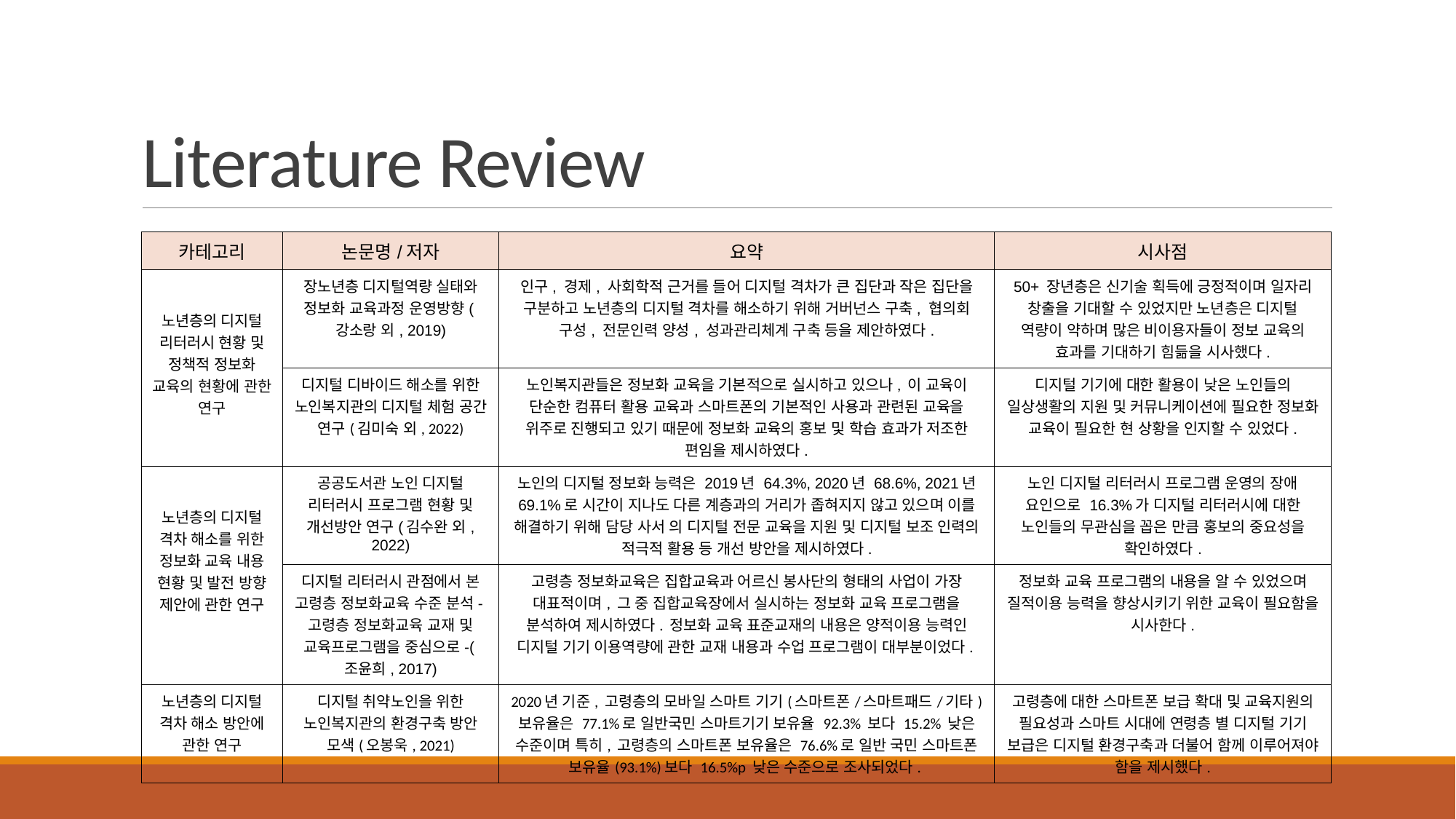

# Literature Review
| 카테고리 | 논문명/저자 | 요약 | 시사점 |
| --- | --- | --- | --- |
| 노년층의 디지털 리터러시 현황 및 정책적 정보화 교육의 현황에 관한 연구 | 장노년층 디지털역량 실태와 정보화 교육과정 운영방향(강소랑 외, 2019) | 인구, 경제, 사회학적 근거를 들어 디지털 격차가 큰 집단과 작은 집단을 구분하고 노년층의 디지털 격차를 해소하기 위해 거버넌스 구축, 협의회 구성, 전문인력 양성, 성과관리체계 구축 등을 제안하였다. | 50+ 장년층은 신기술 획득에 긍정적이며 일자리 창출을 기대할 수 있었지만 노년층은 디지털 역량이 약하며 많은 비이용자들이 정보 교육의 효과를 기대하기 힘듦을 시사했다. |
|  | 디지털 디바이드 해소를 위한 노인복지관의 디지털 체험 공간 연구(김미숙 외, 2022) | 노인복지관들은 정보화 교육을 기본적으로 실시하고 있으나, 이 교육이 단순한 컴퓨터 활용 교육과 스마트폰의 기본적인 사용과 관련된 교육을 위주로 진행되고 있기 때문에 정보화 교육의 홍보 및 학습 효과가 저조한 편임을 제시하였다. | 디지털 기기에 대한 활용이 낮은 노인들의 일상생활의 지원 및 커뮤니케이션에 필요한 정보화 교육이 필요한 현 상황을 인지할 수 있었다. |
| 노년층의 디지털 격차 해소를 위한 정보화 교육 내용 현황 및 발전 방향 제안에 관한 연구 | 공공도서관 노인 디지털 리터러시 프로그램 현황 및 개선방안 연구(김수완 외, 2022) | 노인의 디지털 정보화 능력은 2019년 64.3%, 2020년 68.6%, 2021년 69.1%로 시간이 지나도 다른 계층과의 거리가 좁혀지지 않고 있으며 이를 해결하기 위해 담당 사서 의 디지털 전문 교육을 지원 및 디지털 보조 인력의 적극적 활용 등 개선 방안을 제시하였다. | 노인 디지털 리터러시 프로그램 운영의 장애 요인으로 16.3%가 디지털 리터러시에 대한 노인들의 무관심을 꼽은 만큼 홍보의 중요성을 확인하였다. |
|  | 디지털 리터러시 관점에서 본 고령층 정보화교육 수준 분석-고령층 정보화교육 교재 및 교육프로그램을 중심으로-(조윤희, 2017) | 고령층 정보화교육은 집합교육과 어르신 봉사단의 형태의 사업이 가장 대표적이며, 그 중 집합교육장에서 실시하는 정보화 교육 프로그램을 분석하여 제시하였다. 정보화 교육 표준교재의 내용은 양적이용 능력인 디지털 기기 이용역량에 관한 교재 내용과 수업 프로그램이 대부분이었다. | 정보화 교육 프로그램의 내용을 알 수 있었으며 질적이용 능력을 향상시키기 위한 교육이 필요함을 시사한다. |
| 노년층의 디지털 격차 해소 방안에 관한 연구 | 디지털 취약노인을 위한 노인복지관의 환경구축 방안 모색(오봉욱, 2021) | 2020년 기준, 고령층의 모바일 스마트 기기(스마트폰/스마트패드/기타) 보유율은 77.1%로 일반국민 스마트기기 보유율 92.3% 보다 15.2% 낮은 수준이며 특히, 고령층의 스마트폰 보유율은 76.6%로 일반 국민 스마트폰 보유율(93.1%)보다 16.5%p 낮은 수준으로 조사되었다. | 고령층에 대한 스마트폰 보급 확대 및 교육지원의 필요성과 스마트 시대에 연령층 별 디지털 기기 보급은 디지털 환경구축과 더불어 함께 이루어져야 함을 제시했다. |